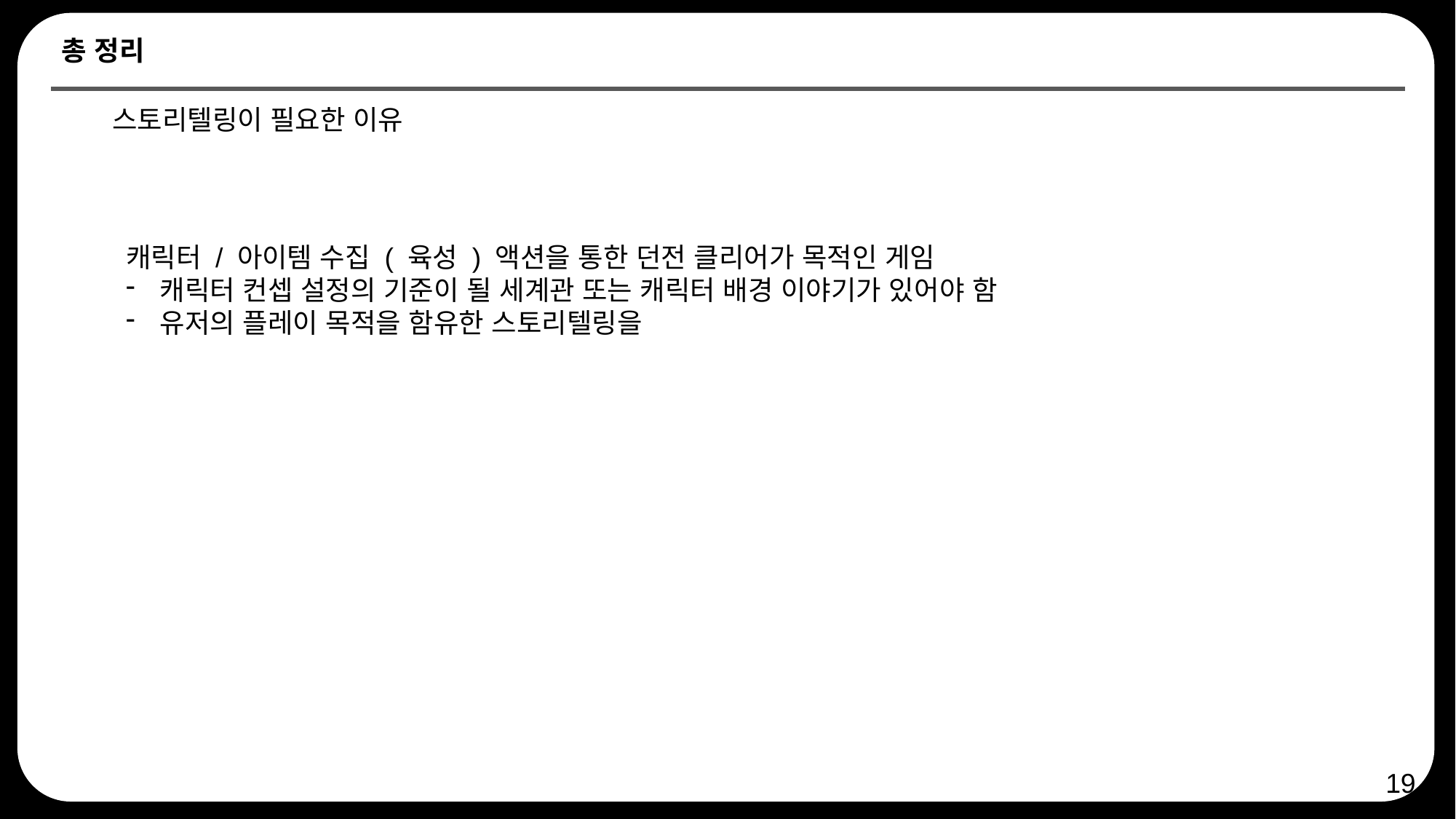

# 총 정리
스토리텔링이 필요한 이유
캐릭터 / 아이템 수집 ( 육성 ) 액션을 통한 던전 클리어가 목적인 게임
캐릭터 컨셉 설정의 기준이 될 세계관 또는 캐릭터 배경 이야기가 있어야 함
유저의 플레이 목적을 함유한 스토리텔링을
19